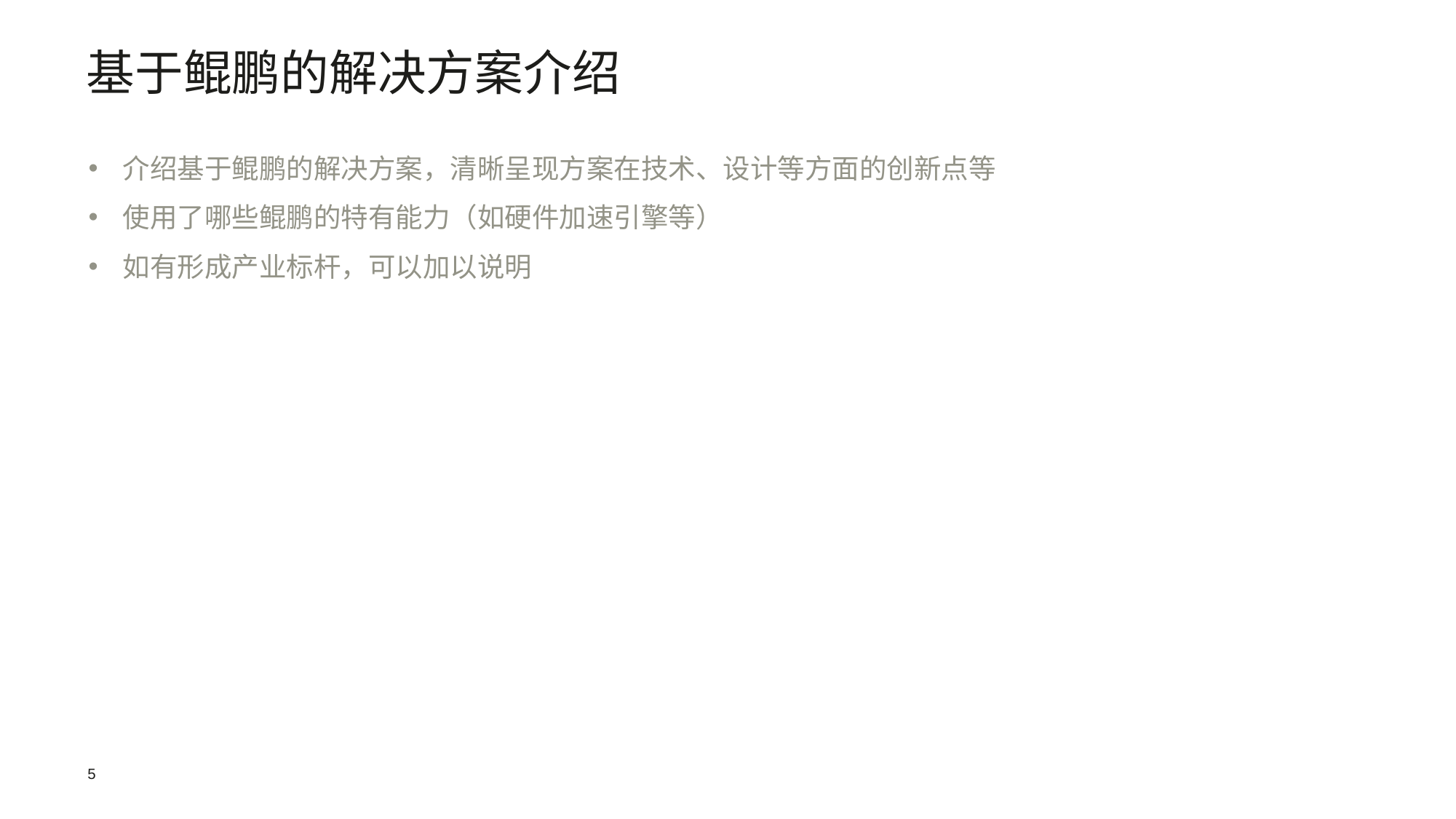

基于鲲鹏的解决方案介绍
介绍基于鲲鹏的解决方案，清晰呈现方案在技术、设计等方面的创新点等
使用了哪些鲲鹏的特有能力（如硬件加速引擎等）
如有形成产业标杆，可以加以说明